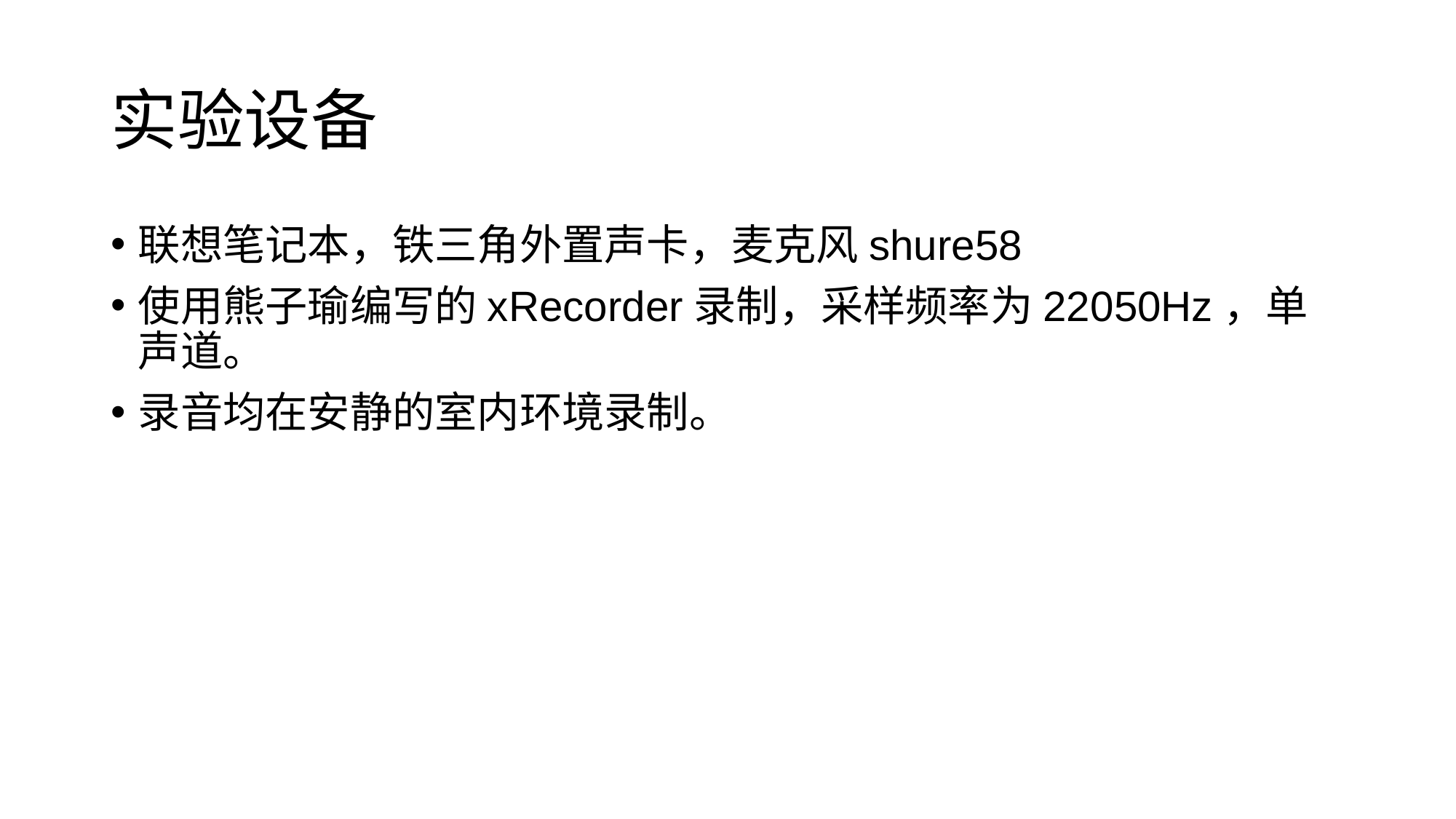

# 实验设备
联想笔记本，铁三角外置声卡，麦克风shure58
使用熊子瑜编写的xRecorder录制，采样频率为22050Hz，单声道。
录音均在安静的室内环境录制。